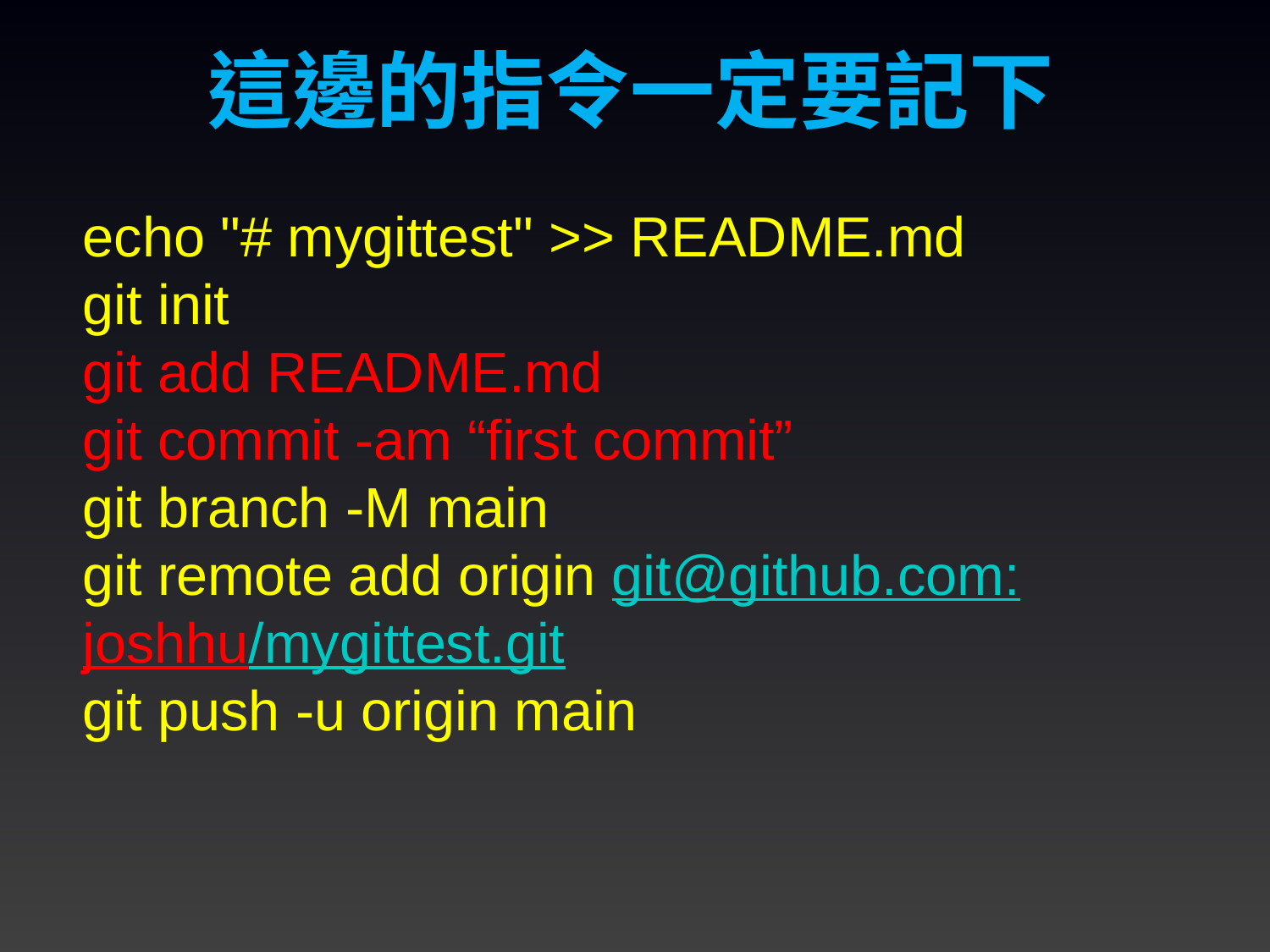

這邊的指令一定要記下
echo "# mygittest" >> README.md
git init
git add README.md
git commit -am “first commit”
git branch -M main
git remote add origin git@github.com:joshhu/mygittest.git
git push -u origin main